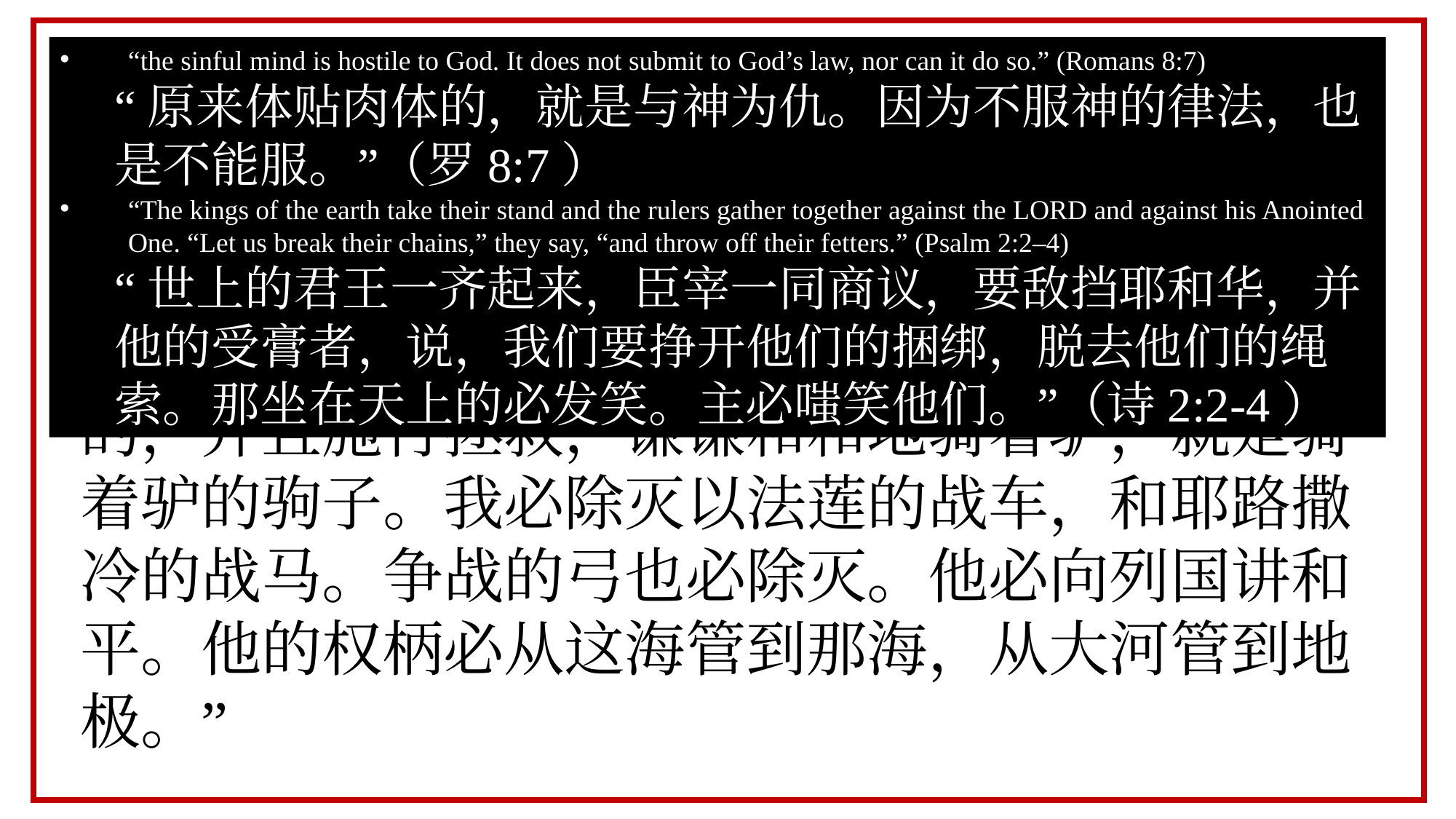

“the sinful mind is hostile to God. It does not submit to God’s law, nor can it do so.” (Romans 8:7)
“原来体贴肉体的，就是与神为仇。因为不服神的律法，也是不能服。”（罗8:7）
“The kings of the earth take their stand and the rulers gather together against the LORD and against his Anointed One. “Let us break their chains,” they say, “and throw off their fetters.” (Psalm 2:2–4)
“世上的君王一齐起来，臣宰一同商议，要敌挡耶和华，并他的受膏者，说，我们要挣开他们的捆绑，脱去他们的绳索。那坐在天上的必发笑。主必嗤笑他们。”（诗2:2-4）
Zechariah 9:9-10  “Rejoice greatly, O Daughter of Zion! Shout, Daughter of Jerusalem! See, your king comes to you, righteous and having salvation, gentle and riding on a donkey, on a colt, the foal of a donkey. 10 I will take away the chariots from Ephraim and the war-horses from Jerusalem, and the battle bow will be broken. He will proclaim peace to the nations. His rule will extend from sea to sea and from the River to the ends of the earth.”
亚9:9-10
“锡安的民哪，应当大大喜乐。耶路撒冷的民哪，应当欢呼。看哪，你的王来到你这里。他是公义的，并且施行拯救，谦谦和和地骑着驴，就是骑着驴的驹子。我必除灭以法莲的战车，和耶路撒冷的战马。争战的弓也必除灭。他必向列国讲和平。他的权柄必从这海管到那海，从大河管到地极。”